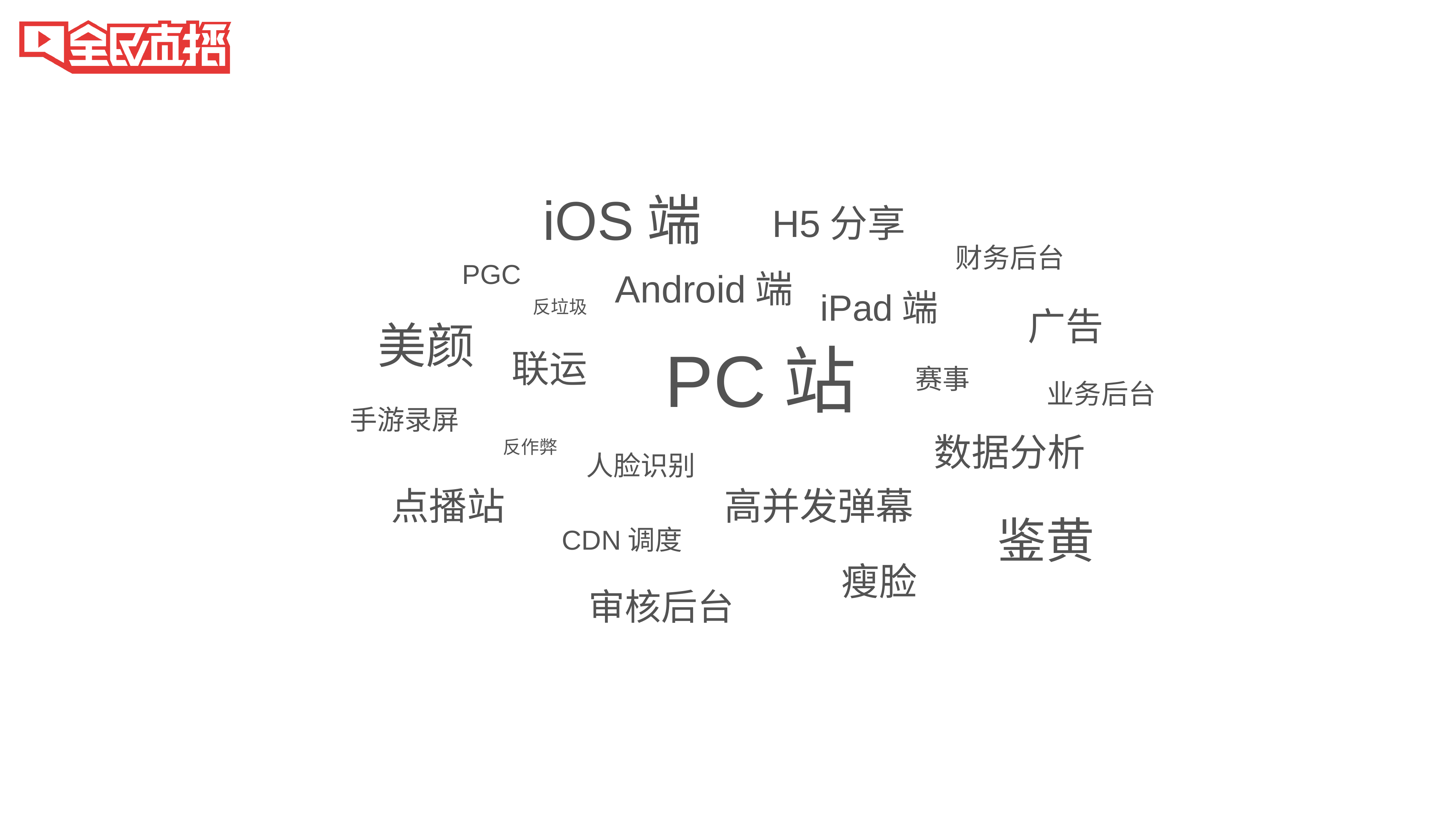

iOS端
H5分享
财务后台
PGC
Android端
iPad端
反垃圾
广告
美颜
PC站
联运
赛事
业务后台
手游录屏
数据分析
反作弊
人脸识别
点播站
高并发弹幕
鉴黄
CDN调度
瘦脸
审核后台